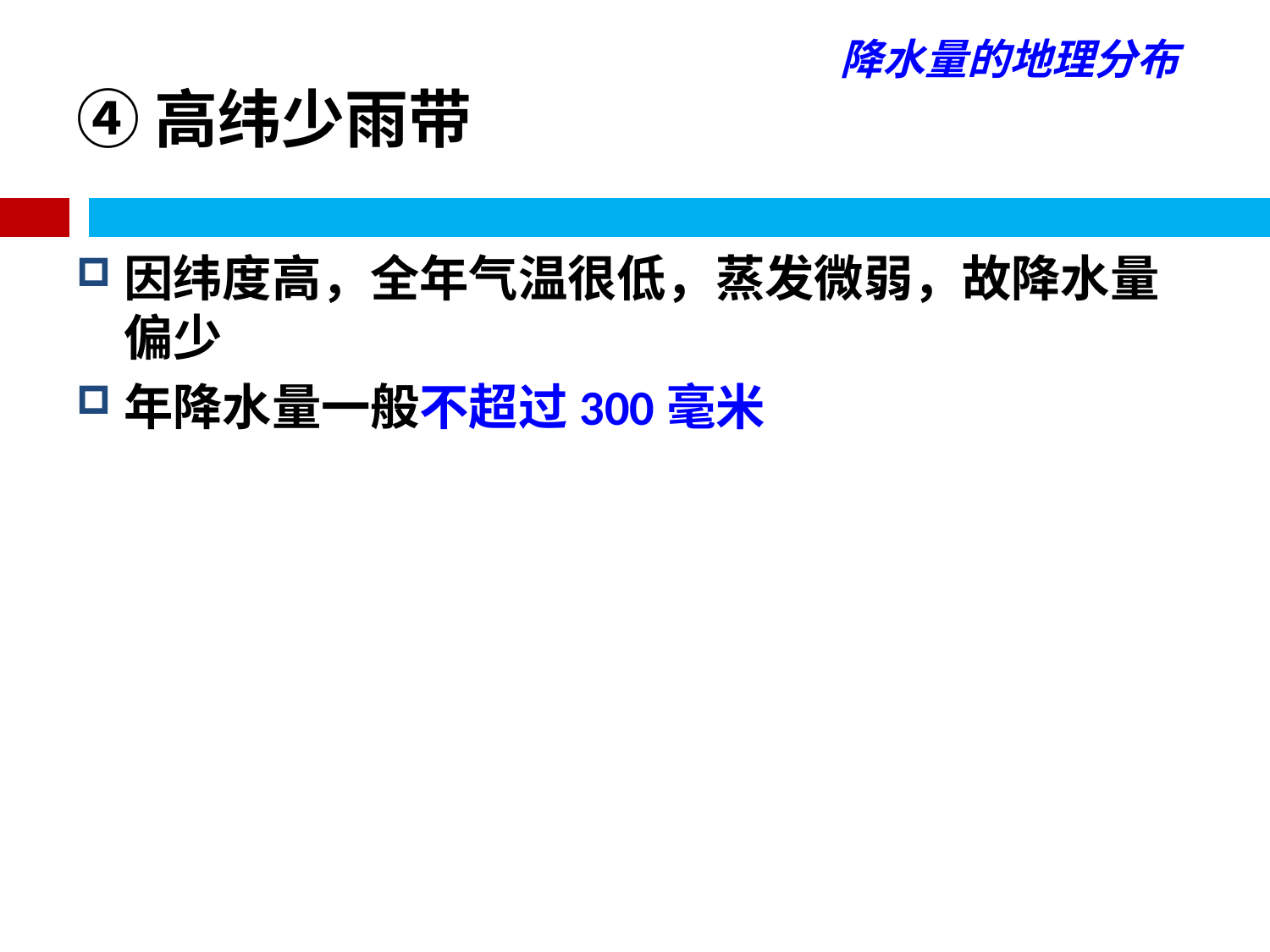

降水量的地理分布
# ④高纬少雨带
因纬度高，全年气温很低，蒸发微弱，故降水量偏少
年降水量一般不超过300毫米